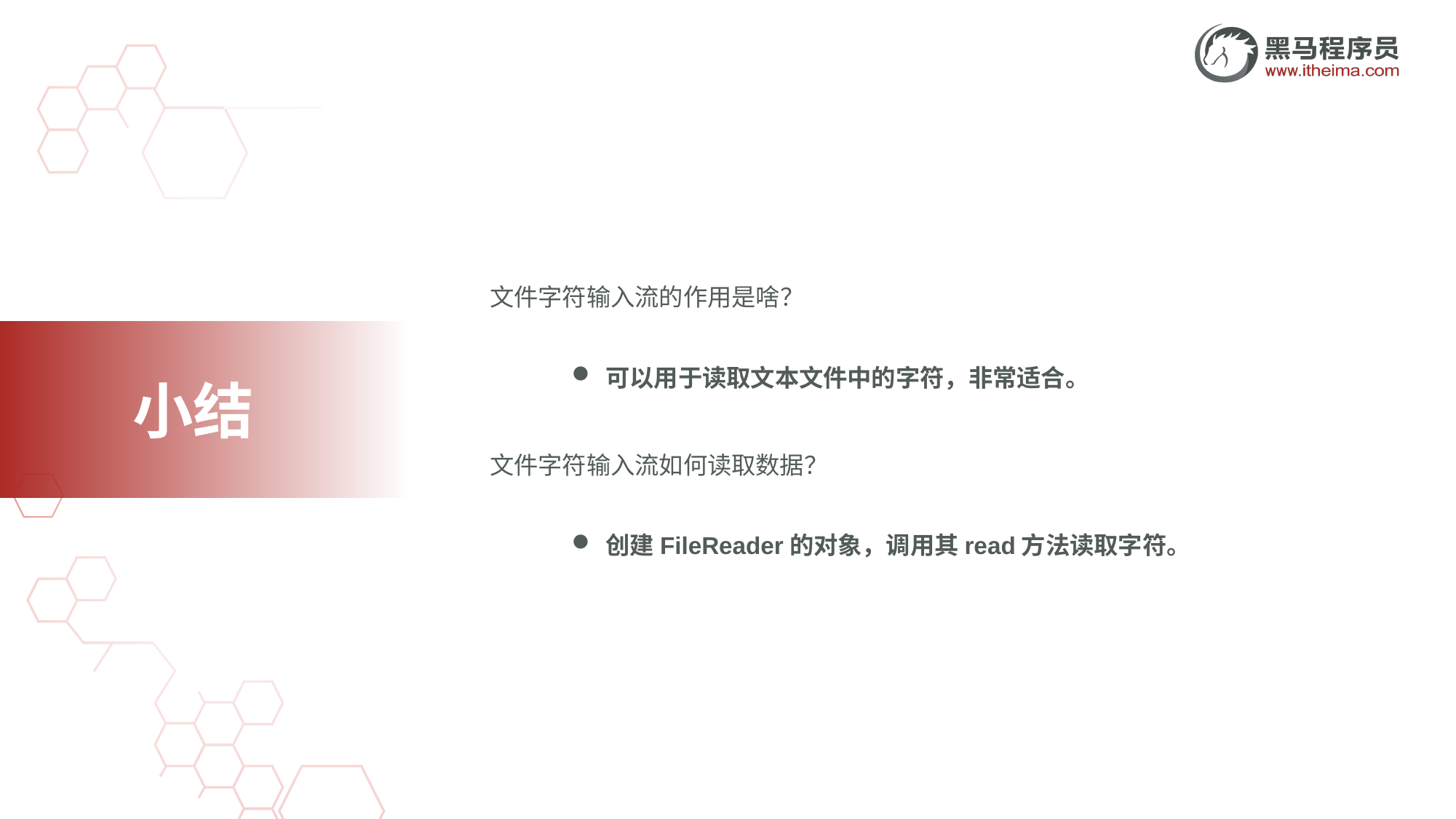

文件字符输入流的作用是啥？
可以用于读取文本文件中的字符，非常适合。
文件字符输入流如何读取数据？
创建FileReader的对象，调用其read方法读取字符。